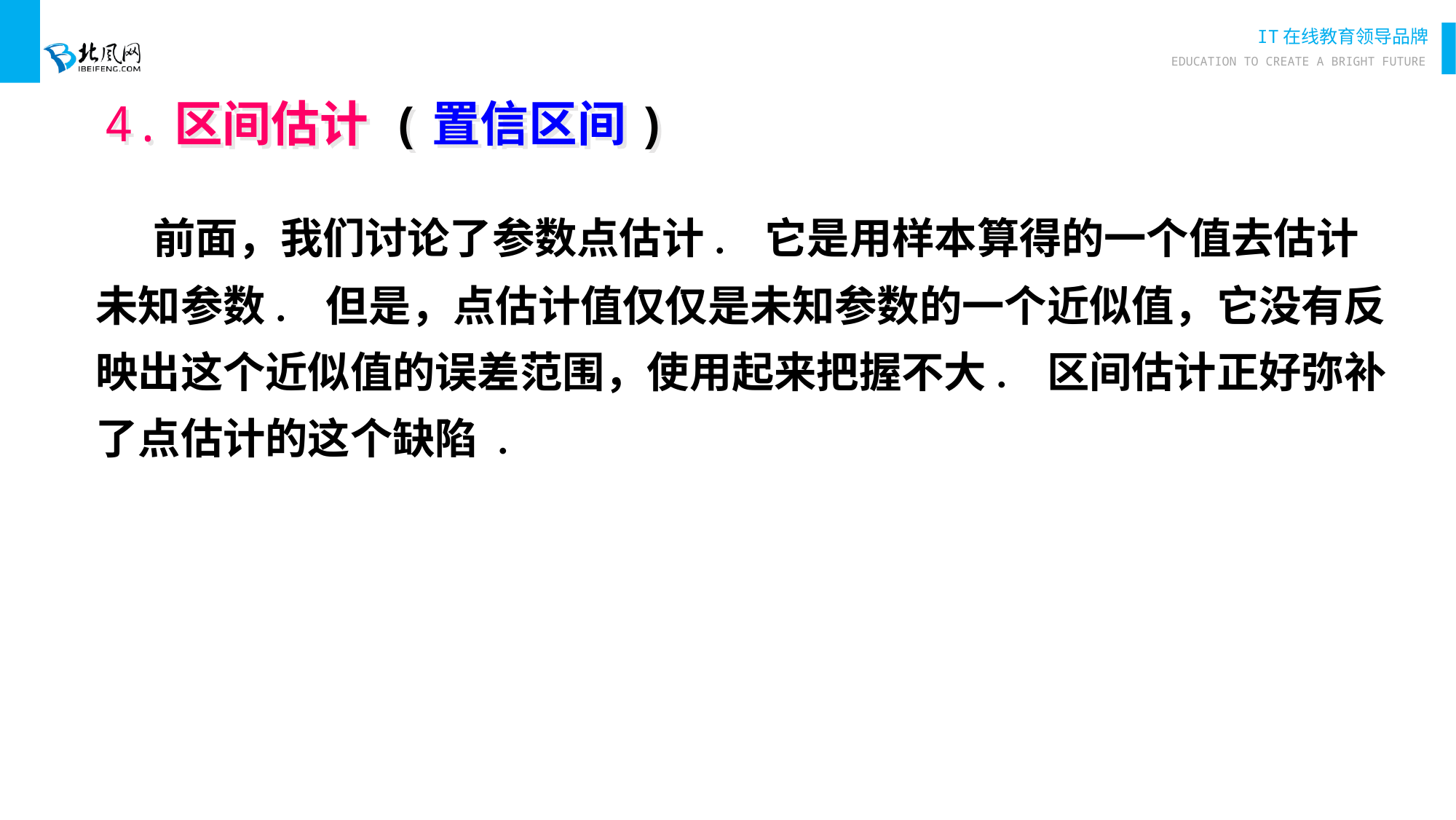

4.区间估计 (置信区间)
    前面，我们讨论了参数点估计.   它是用样本算得的一个值去估计未知参数.   但是，点估计值仅仅是未知参数的一个近似值，它没有反映出这个近似值的误差范围，使用起来把握不大.   区间估计正好弥补了点估计的这个缺陷 .